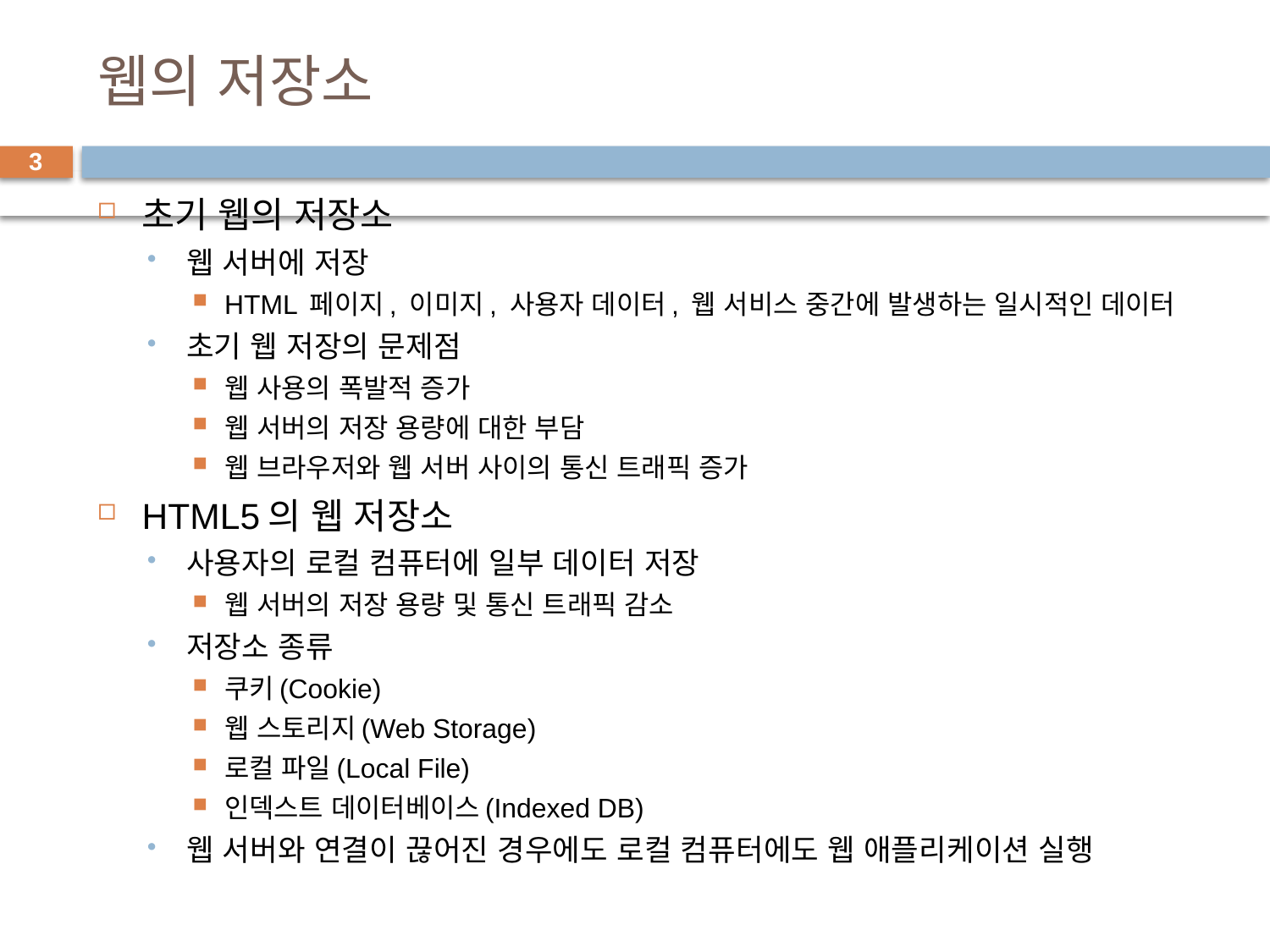

# 웹의 저장소
3
초기 웹의 저장소
웹 서버에 저장
HTML 페이지, 이미지, 사용자 데이터, 웹 서비스 중간에 발생하는 일시적인 데이터
초기 웹 저장의 문제점
웹 사용의 폭발적 증가
웹 서버의 저장 용량에 대한 부담
웹 브라우저와 웹 서버 사이의 통신 트래픽 증가
HTML5의 웹 저장소
사용자의 로컬 컴퓨터에 일부 데이터 저장
웹 서버의 저장 용량 및 통신 트래픽 감소
저장소 종류
쿠키(Cookie)
웹 스토리지(Web Storage)
로컬 파일(Local File)
인덱스트 데이터베이스(Indexed DB)
웹 서버와 연결이 끊어진 경우에도 로컬 컴퓨터에도 웹 애플리케이션 실행